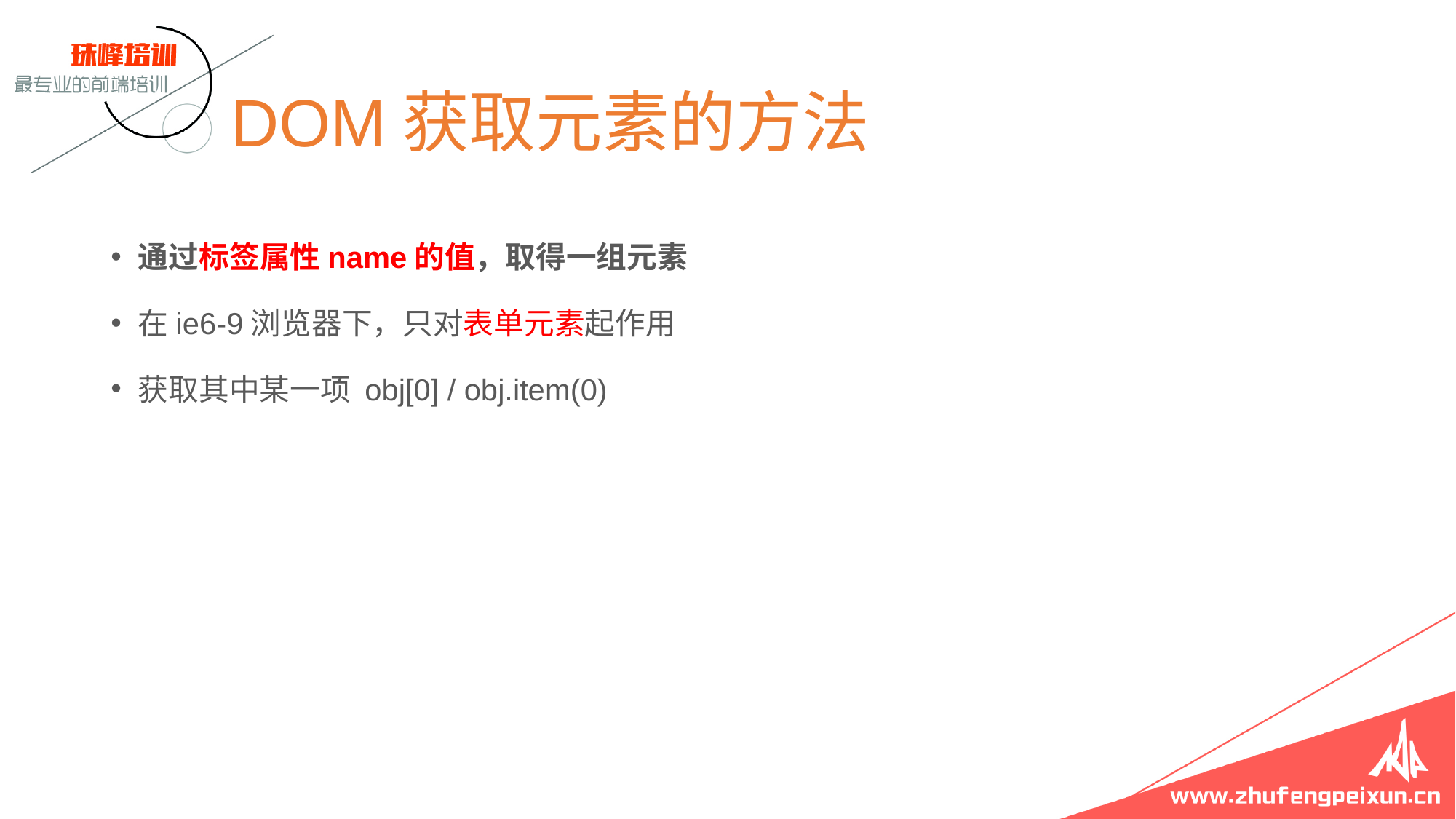

# DOM获取元素的方法
通过标签属性name的值，取得一组元素
在ie6-9浏览器下，只对表单元素起作用
获取其中某一项 obj[0] / obj.item(0)